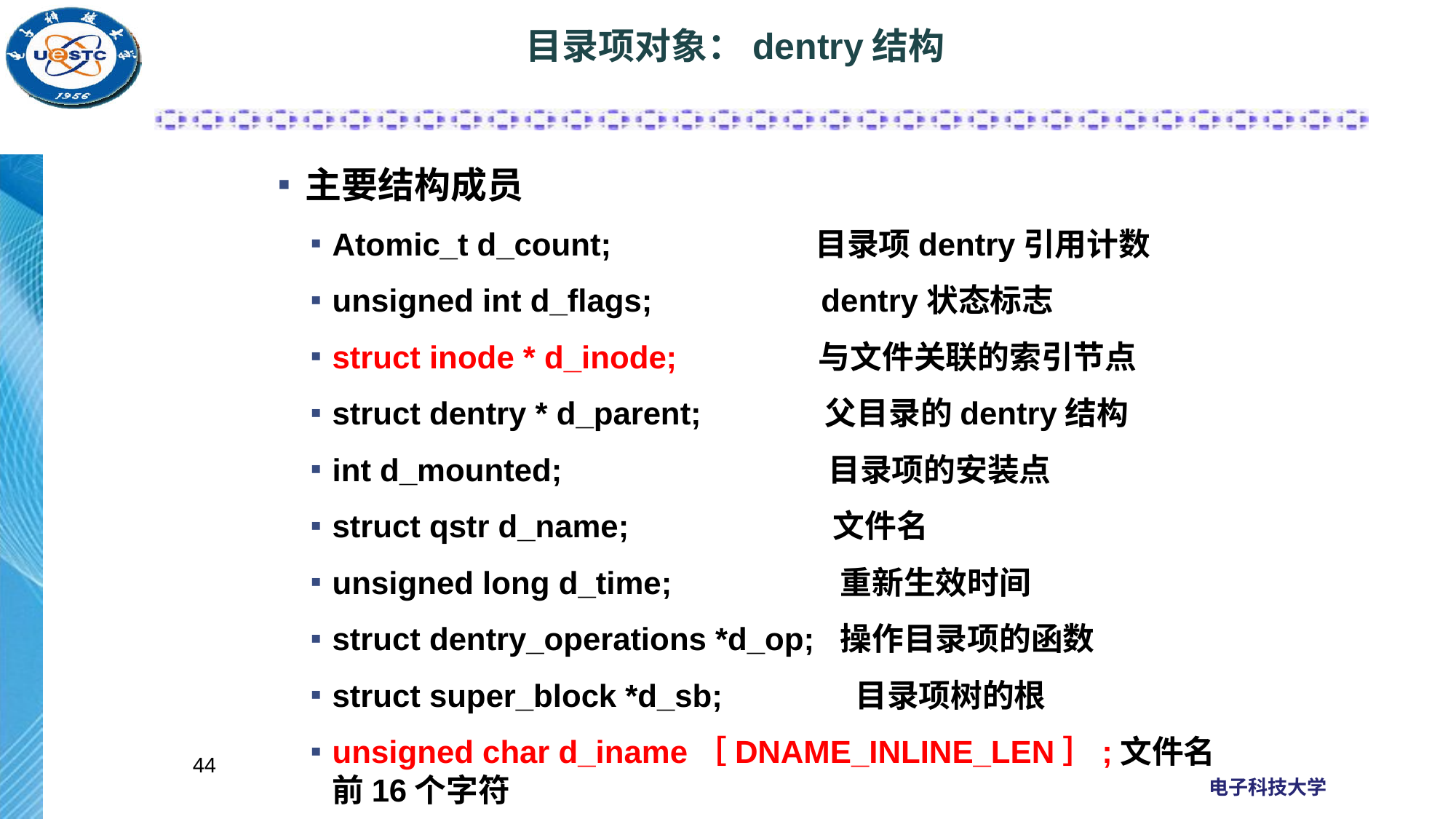

# 目录项对象：dentry结构
主要结构成员
Atomic_t d_count;                      目录项dentry引用计数
unsigned int d_flags;                   dentry状态标志
struct inode * d_inode;               与文件关联的索引节点
struct dentry * d_parent;             父目录的dentry结构
int d_mounted;                             目录项的安装点
struct qstr d_name;                      文件名
unsigned long d_time;                  重新生效时间
struct dentry_operations *d_op;  操作目录项的函数
struct super_block *d_sb;              目录项树的根
unsigned char d_iname［DNAME_INLINE_LEN］;文件名前16个字符
44